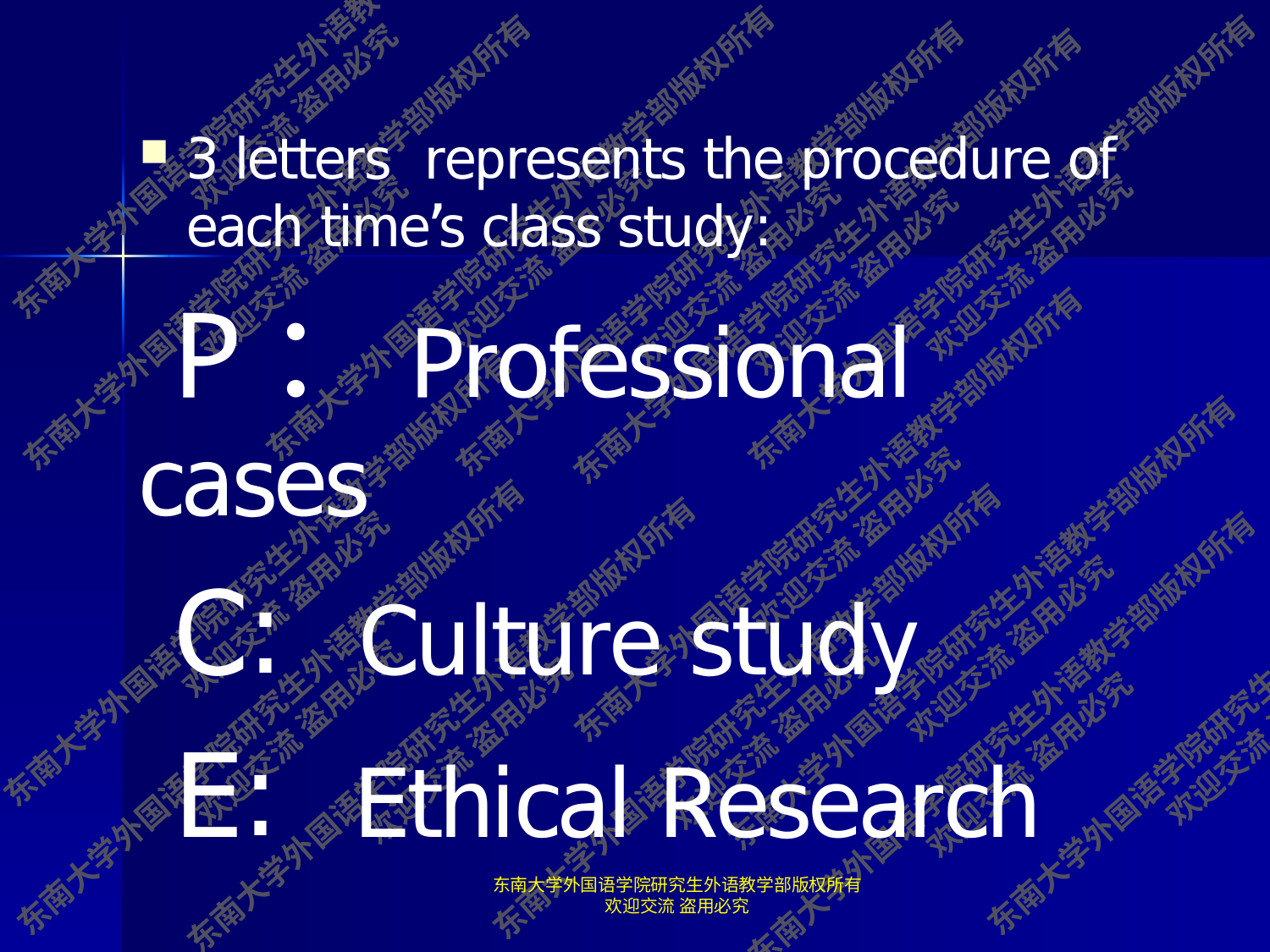

#
3 letters  represents the procedure of each time’s class study:
  P：Professional cases
 C:  Culture study
 E:  Ethical Research
东南大学外国语学院研究生外语教学部版权所有 欢迎交流 盗用必究